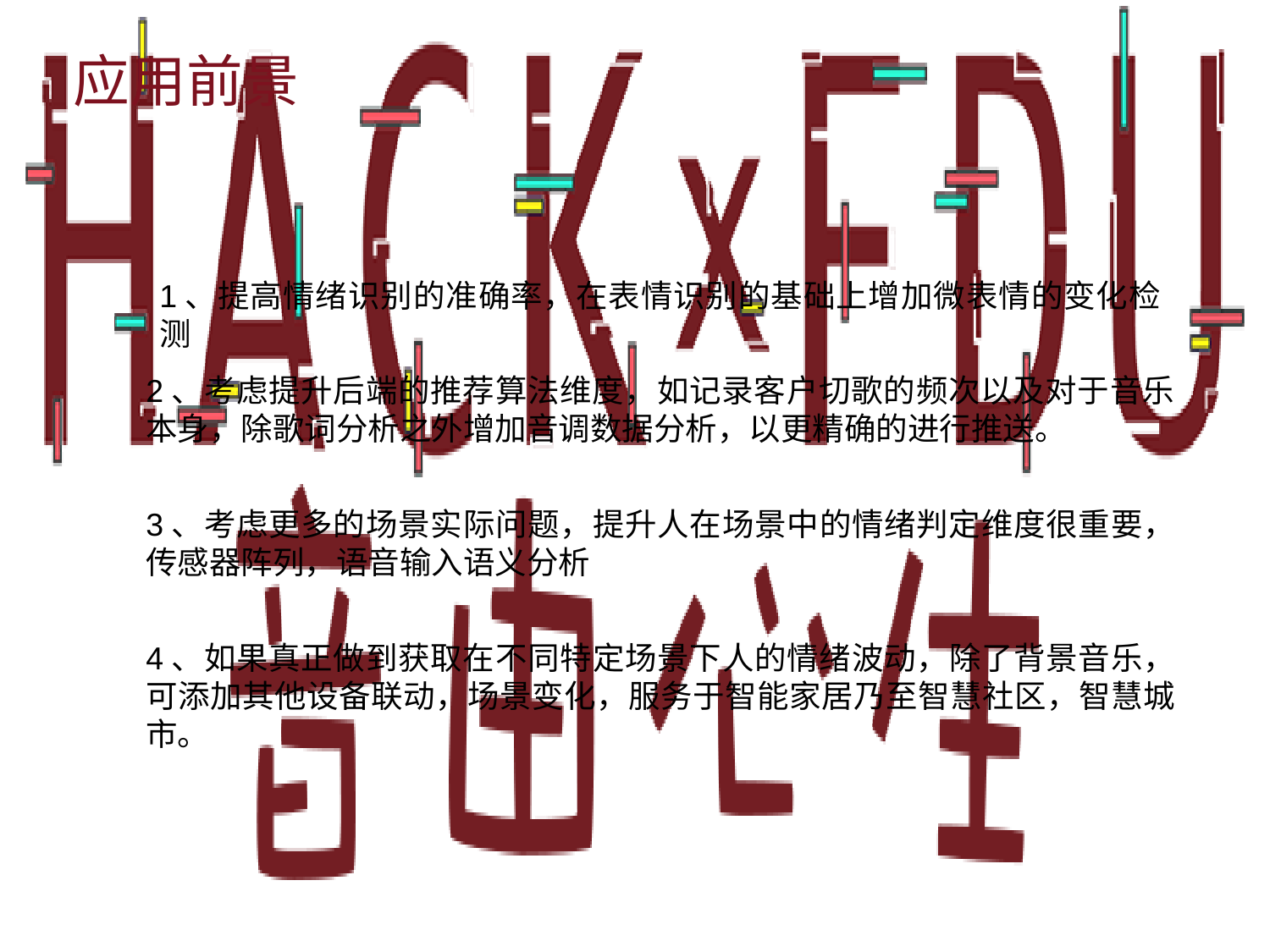

应用前景
1、提高情绪识别的准确率，在表情识别的基础上增加微表情的变化检测

2、考虑提升后端的推荐算法维度，如记录客户切歌的频次以及对于音乐本身，除歌词分析之外增加音调数据分析，以更精确的进行推送。

3、考虑更多的场景实际问题，提升人在场景中的情绪判定维度很重要，传感器阵列，语音输入语义分析

4、如果真正做到获取在不同特定场景下人的情绪波动，除了背景音乐，可添加其他设备联动，场景变化，服务于智能家居乃至智慧社区，智慧城市。